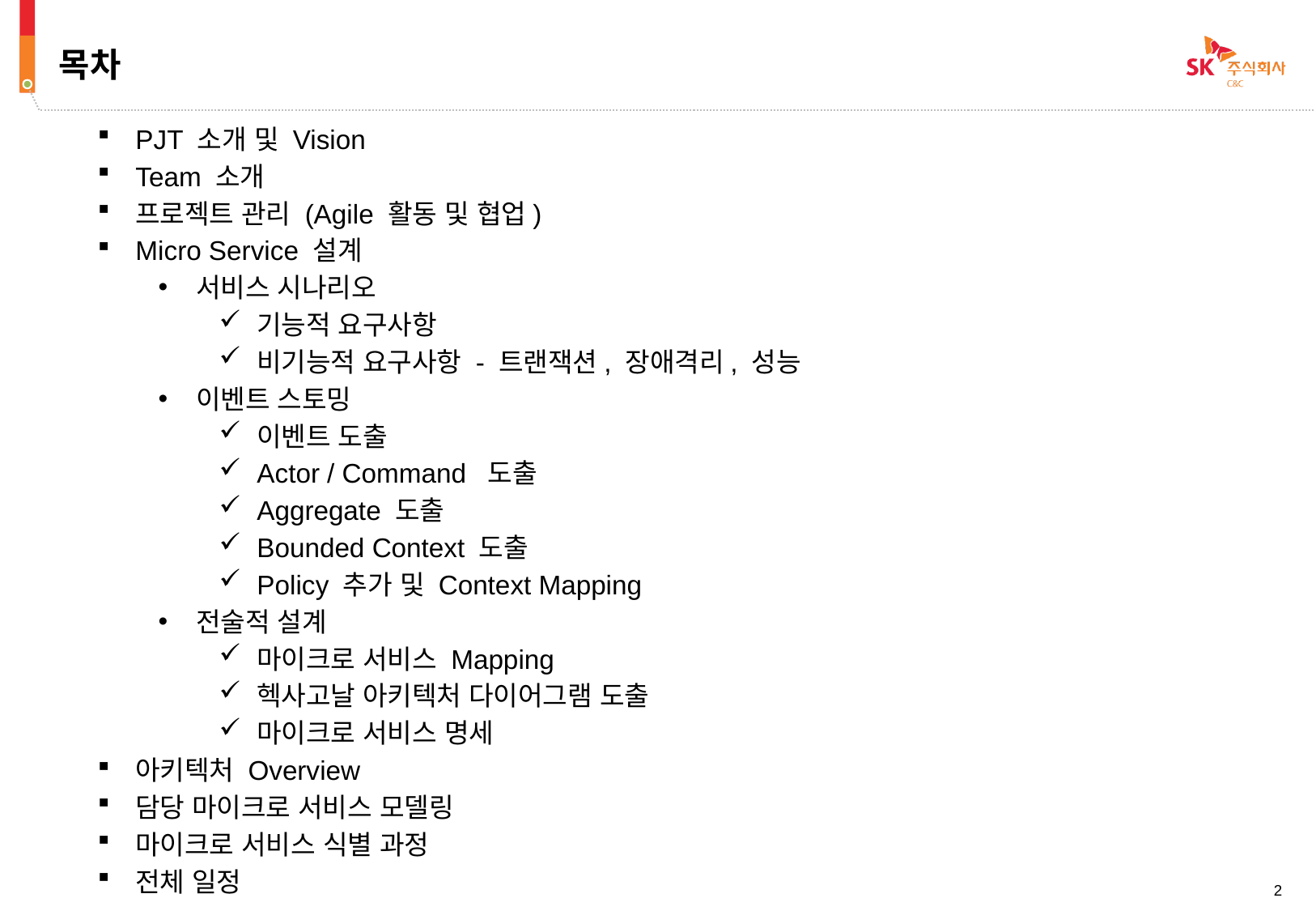

목차
PJT 소개 및 Vision
Team 소개
프로젝트 관리 (Agile 활동 및 협업)
Micro Service 설계
서비스 시나리오
기능적 요구사항
비기능적 요구사항 - 트랜잭션, 장애격리, 성능
이벤트 스토밍
이벤트 도출
Actor / Command  도출
Aggregate 도출
Bounded Context 도출
Policy 추가 및 Context Mapping
전술적 설계
마이크로 서비스 Mapping
헥사고날 아키텍처 다이어그램 도출
마이크로 서비스 명세
아키텍처 Overview
담당 마이크로 서비스 모델링
마이크로 서비스 식별 과정
전체 일정